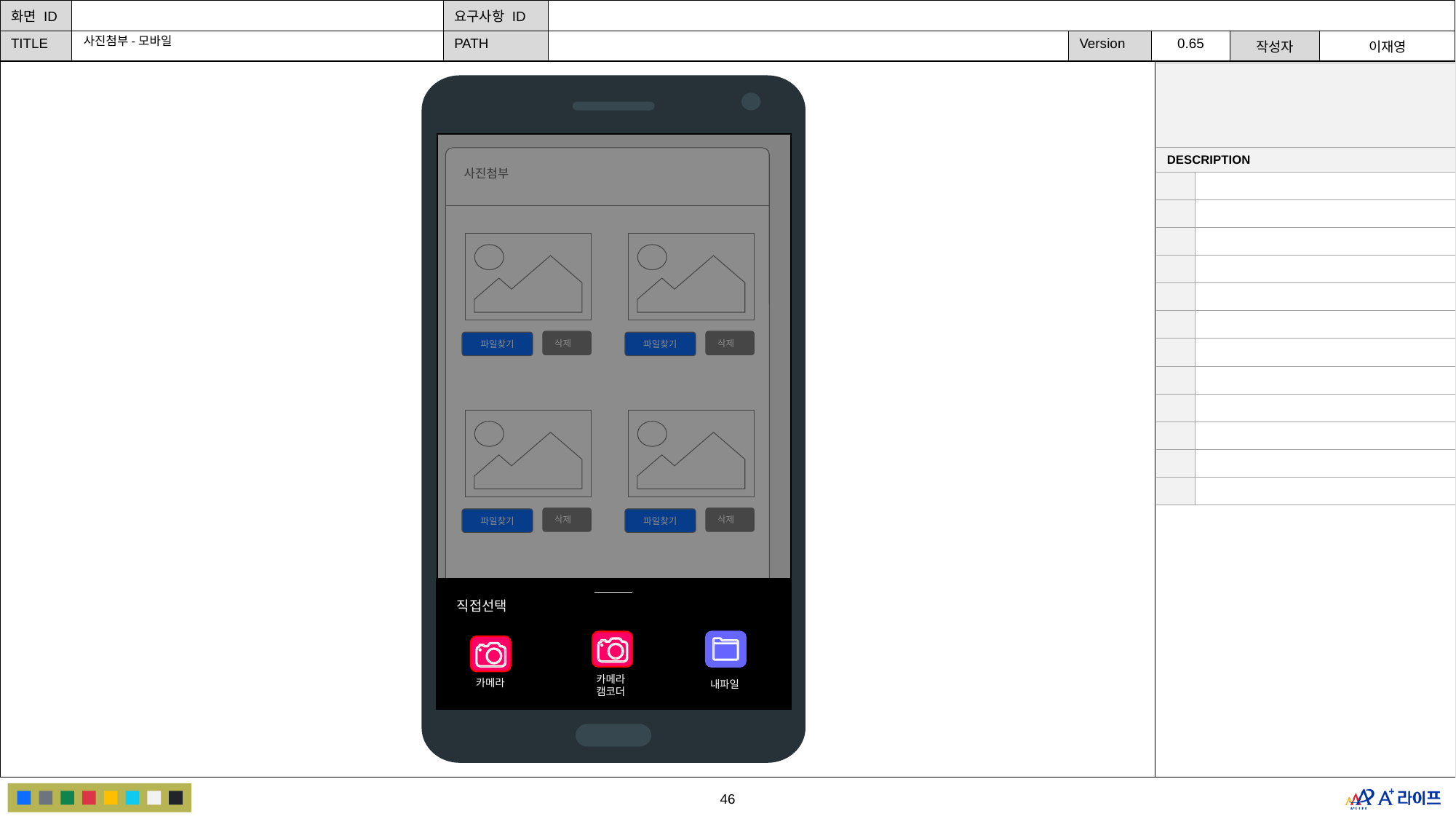

사진첨부-모바일
|  |  |
| --- | --- |
| DESCRIPTION |  |
|  |  |
|  |  |
|  |  |
|  |  |
|  |  |
|  |  |
|  |  |
|  |  |
|  |  |
|  |  |
|  |  |
|  |  |

사진첨부

삭제
삭제
파일찾기
파일찾기

삭제
삭제
파일찾기
파일찾기

직접선택

카메라
캠코더
카메라
내파일